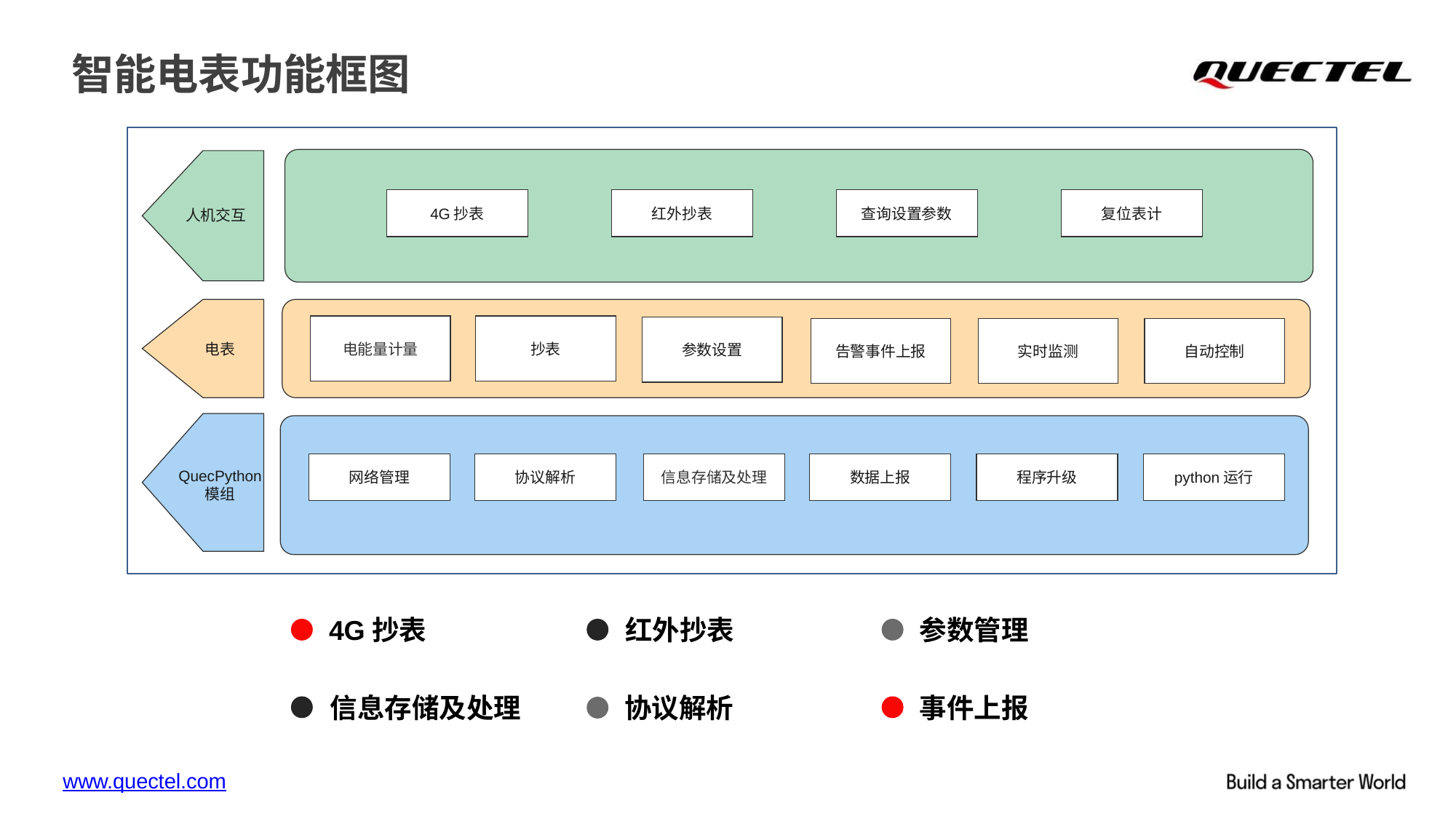

智能电表功能框图

人机交互
4G抄表
红外抄表
查询设置参数
复位表计

电表

电能量计量
抄表
参数设置
告警事件上报
实时监测
自动控制

QuecPython
模组

网络管理
协议解析
信息存储及处理
数据上报
程序升级
python运行
4G抄表
红外抄表
参数管理

信息存储及处理
事件上报
协议解析

www.quectel.com